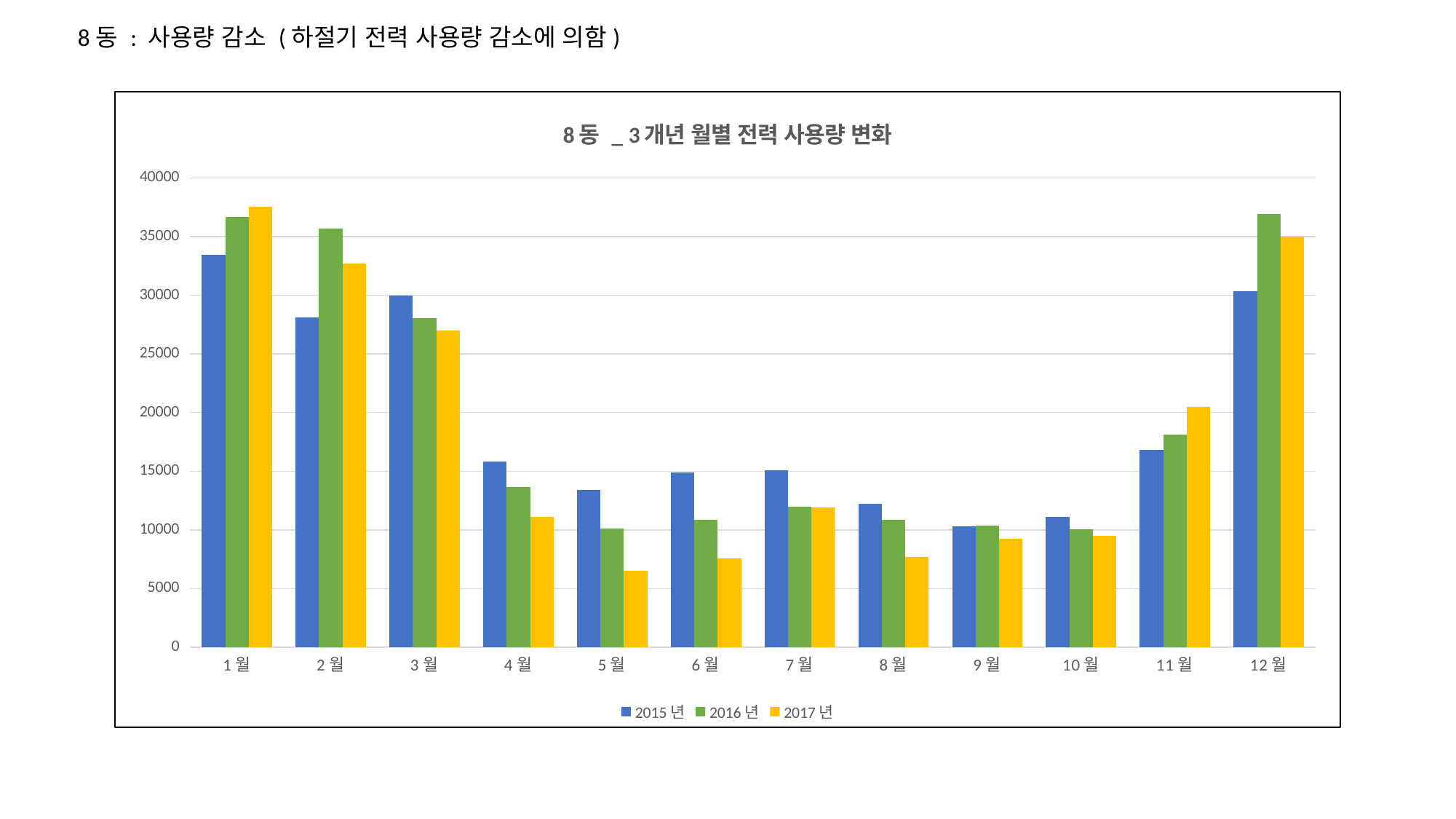

8동 : 사용량 감소 (하절기 전력 사용량 감소에 의함)

### Chart: 8동 _ 3개년 월별 전력 사용량 변화

| Category | 2015년 | 2016년 | 2017년 |
|---|---|---|---|
| 1월 | 33416.00251539 | 36695.0851000699 | 37567.5711602499 |
| 2월 | 28082.0602702 | 35702.3985243 | 32707.19708865 |
| 3월 | 29953.68115655 | 28049.40513199 | 27000.88637209 |
| 4월 | 15843.6448837 | 13634.9970734579 | 11136.8535251119 |
| 5월 | 13413.7087911999 | 10086.393457802 | 6525.887907669 |
| 6월 | 14887.617710963 | 10841.2630959489 | 7569.9994552414 |
| 7월 | 15101.3430021649 | 11990.686301375 | 11933.1921828579 |
| 8월 | 12258.4133590219 | 10851.0206836049 | 7670.51086033187 |
| 9월 | 10292.470033167 | 10377.889341501 | 9255.10609181631 |
| 10월 | 11103.632680455 | 10052.8381485 | 9507.08355193192 |
| 11월 | 16796.9052712699 | 18146.329005703 | 20470.750552258 |
| 12월 | 30319.3770452 | 36892.1813301699 | 34974.4033435909 |